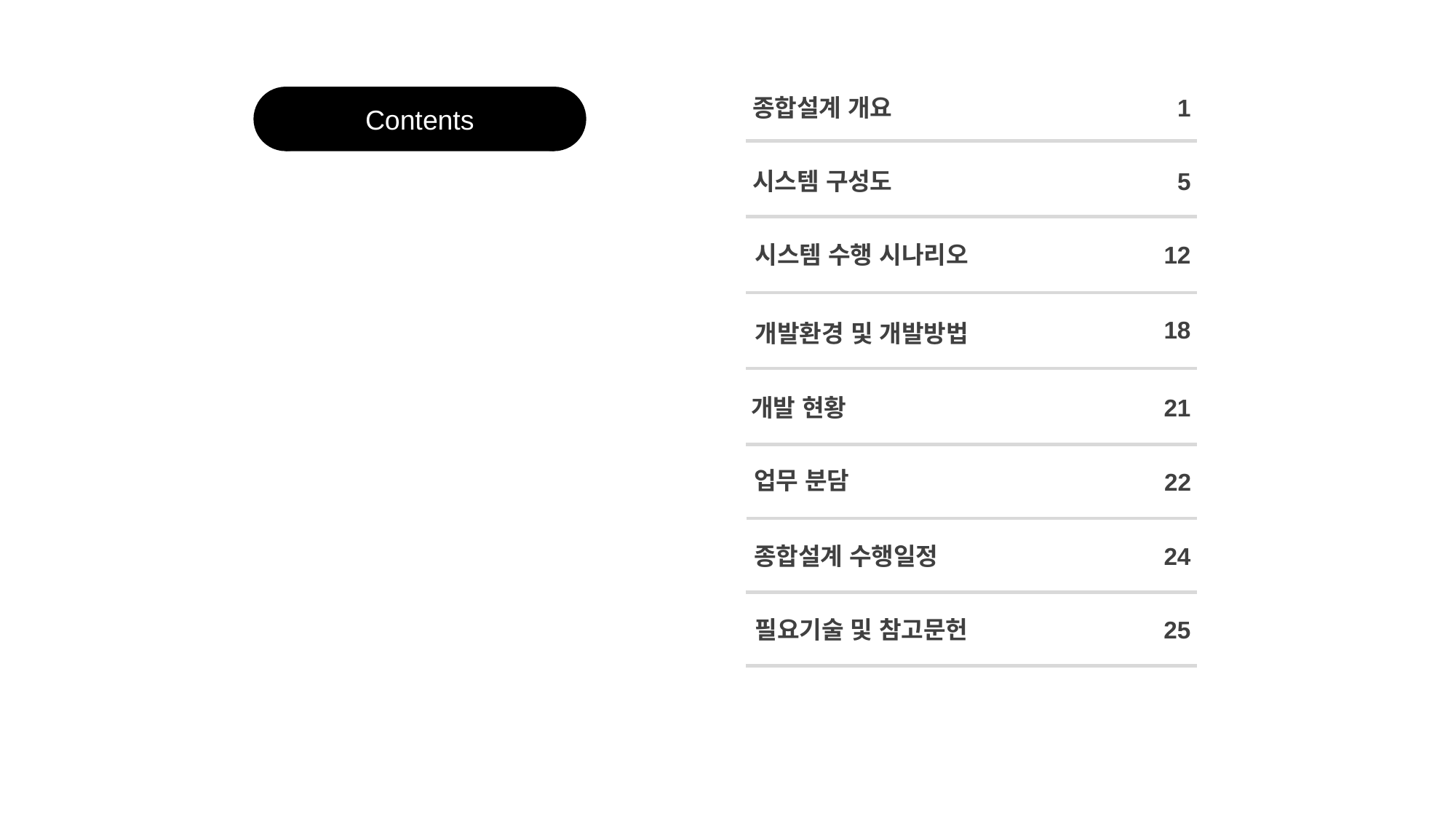

Contents

종합설계 개요
1
시스템 구성도
5
시스템 수행 시나리오
12
18
개발환경 및 개발방법
개발 현황
21
업무 분담
22
종합설계 수행일정
24
필요기술 및 참고문헌
25